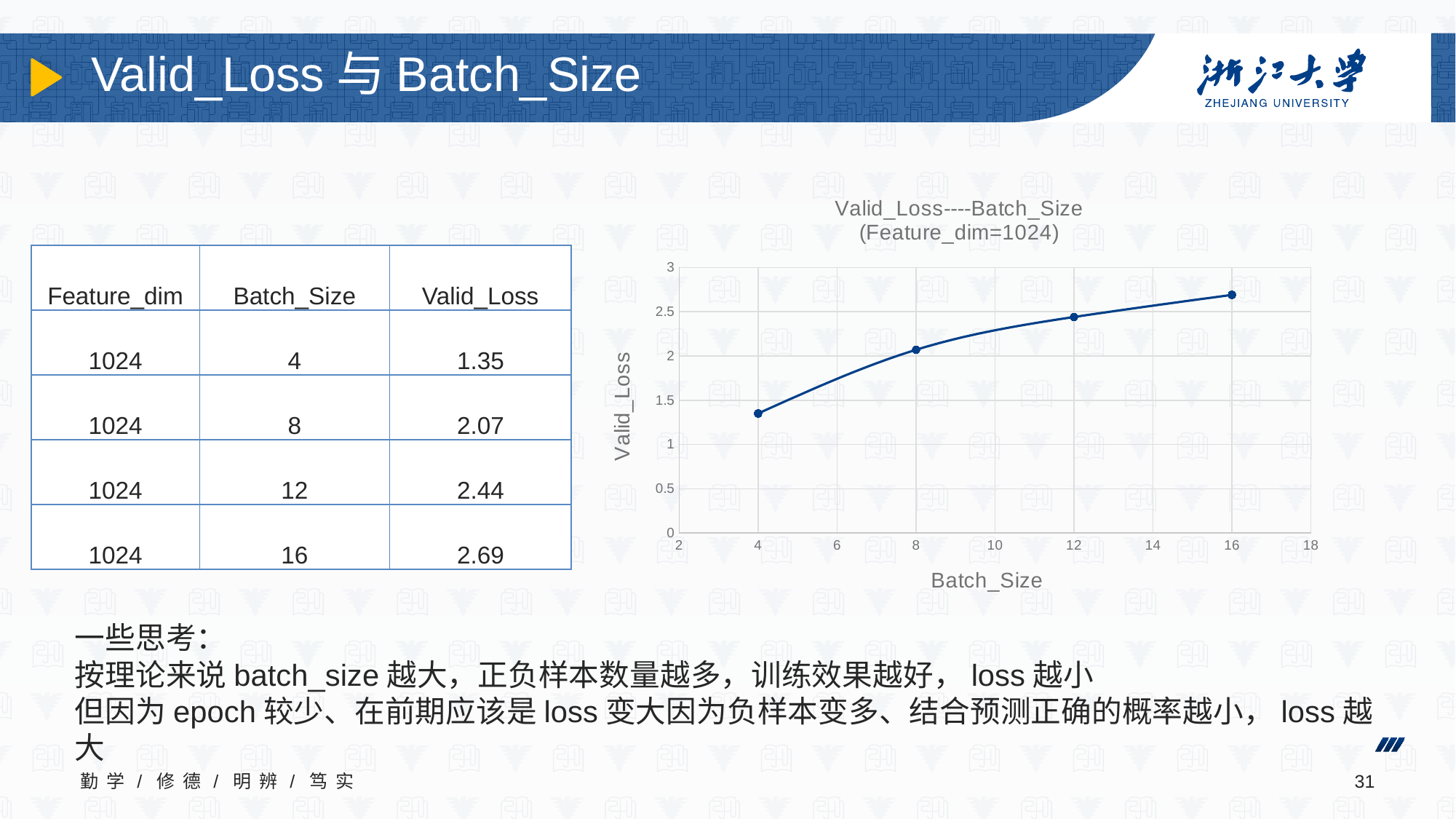

# Valid_Loss与Batch_Size

### Chart: Valid_Loss----Batch_Size
(Feature_dim=1024)

| Category | Valid_Loss |
|---|---|
| Feature\_dim | Batch\_Size | Valid\_Loss |
| --- | --- | --- |
| 1024 | 4 | 1.35 |
| 1024 | 8 | 2.07 |
| 1024 | 12 | 2.44 |
| 1024 | 16 | 2.69 |
一些思考：
按理论来说batch_size越大，正负样本数量越多，训练效果越好，loss越小
但因为epoch较少、在前期应该是loss变大因为负样本变多、结合预测正确的概率越小，loss越大

勤  学  /  修  德  /  明  辨  /  笃  实
  31